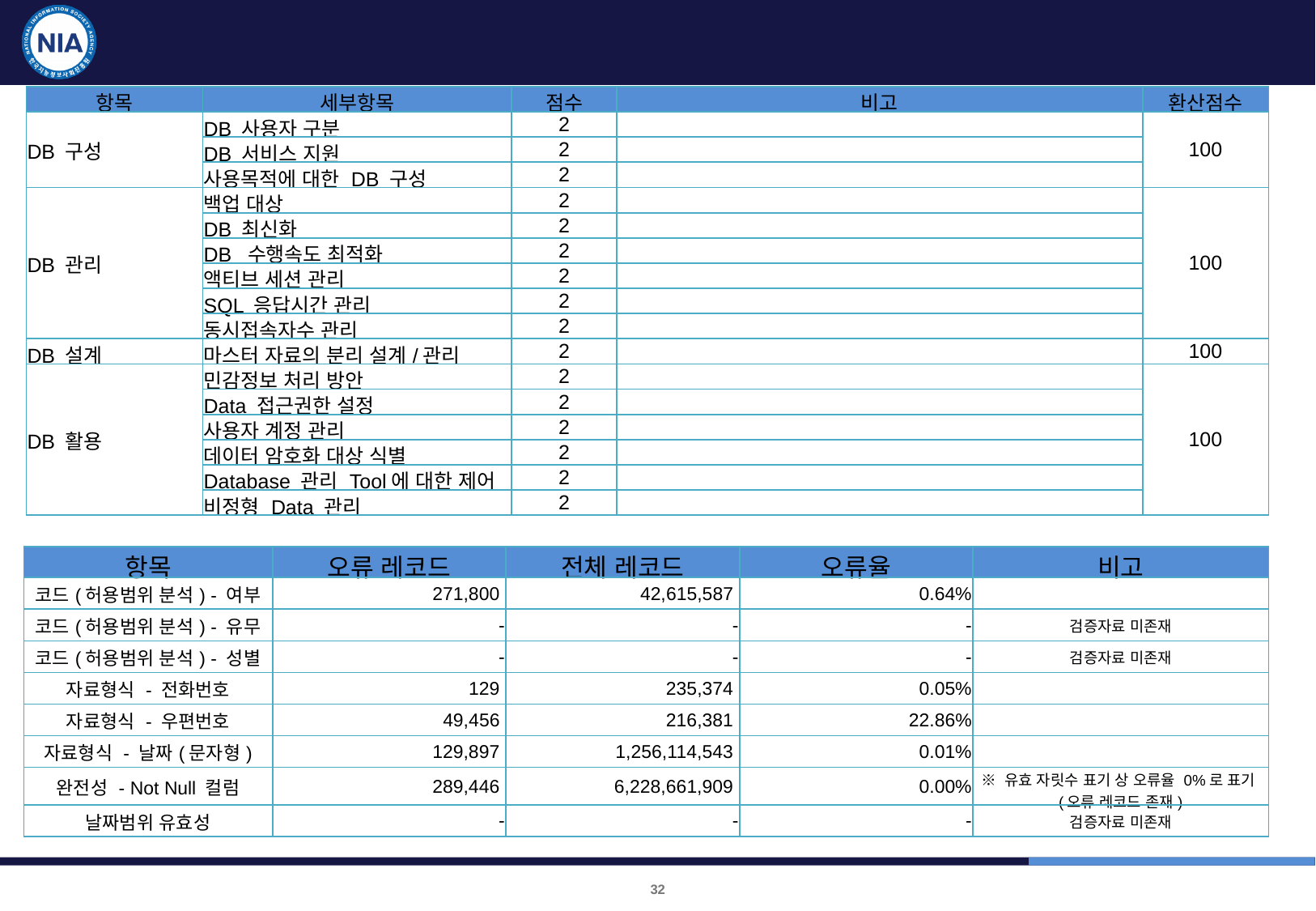

품질진단 결과 : 유통소비 플랫폼
| 항목 | 세부항목 | 점수 | 비고 | 환산점수 |
| --- | --- | --- | --- | --- |
| DB 구성 | DB 사용자 구분 | 2 |  | 100 |
|  | DB 서비스 지원 | 2 |  |  |
|  | 사용목적에 대한 DB 구성 | 2 |  |  |
| DB 관리 | 백업 대상 | 2 |  | 100 |
|  | DB 최신화 | 2 |  |  |
|  | DB 수행속도 최적화 | 2 |  |  |
|  | 액티브 세션 관리 | 2 |  |  |
|  | SQL 응답시간 관리 | 2 |  |  |
|  | 동시접속자수 관리 | 2 |  |  |
| DB 설계 | 마스터 자료의 분리 설계/관리 | 2 |  | 100 |
| DB 활용 | 민감정보 처리 방안 | 2 |  | 100 |
|  | Data 접근권한 설정 | 2 |  |  |
|  | 사용자 계정 관리 | 2 |  |  |
|  | 데이터 암호화 대상 식별 | 2 |  |  |
|  | Database 관리 Tool에 대한 제어 | 2 |  |  |
|  | 비정형 Data 관리 | 2 |  |  |
| 항목 | 오류 레코드 | 전체 레코드 | 오류율 | 비고 |
| --- | --- | --- | --- | --- |
| 코드(허용범위 분석) - 여부 | 271,800 | 42,615,587 | 0.64% |  |
| 코드(허용범위 분석) - 유무 | - | - | - | 검증자료 미존재 |
| 코드(허용범위 분석) - 성별 | - | - | - | 검증자료 미존재 |
| 자료형식 - 전화번호 | 129 | 235,374 | 0.05% |  |
| 자료형식 - 우편번호 | 49,456 | 216,381 | 22.86% |  |
| 자료형식 - 날짜(문자형) | 129,897 | 1,256,114,543 | 0.01% |  |
| 완전성 - Not Null 컬럼 | 289,446 | 6,228,661,909 | 0.00% | ※ 유효 자릿수 표기 상 오류율 0%로 표기(오류 레코드 존재) |
| 날짜범위 유효성 | - | - | - | 검증자료 미존재 |